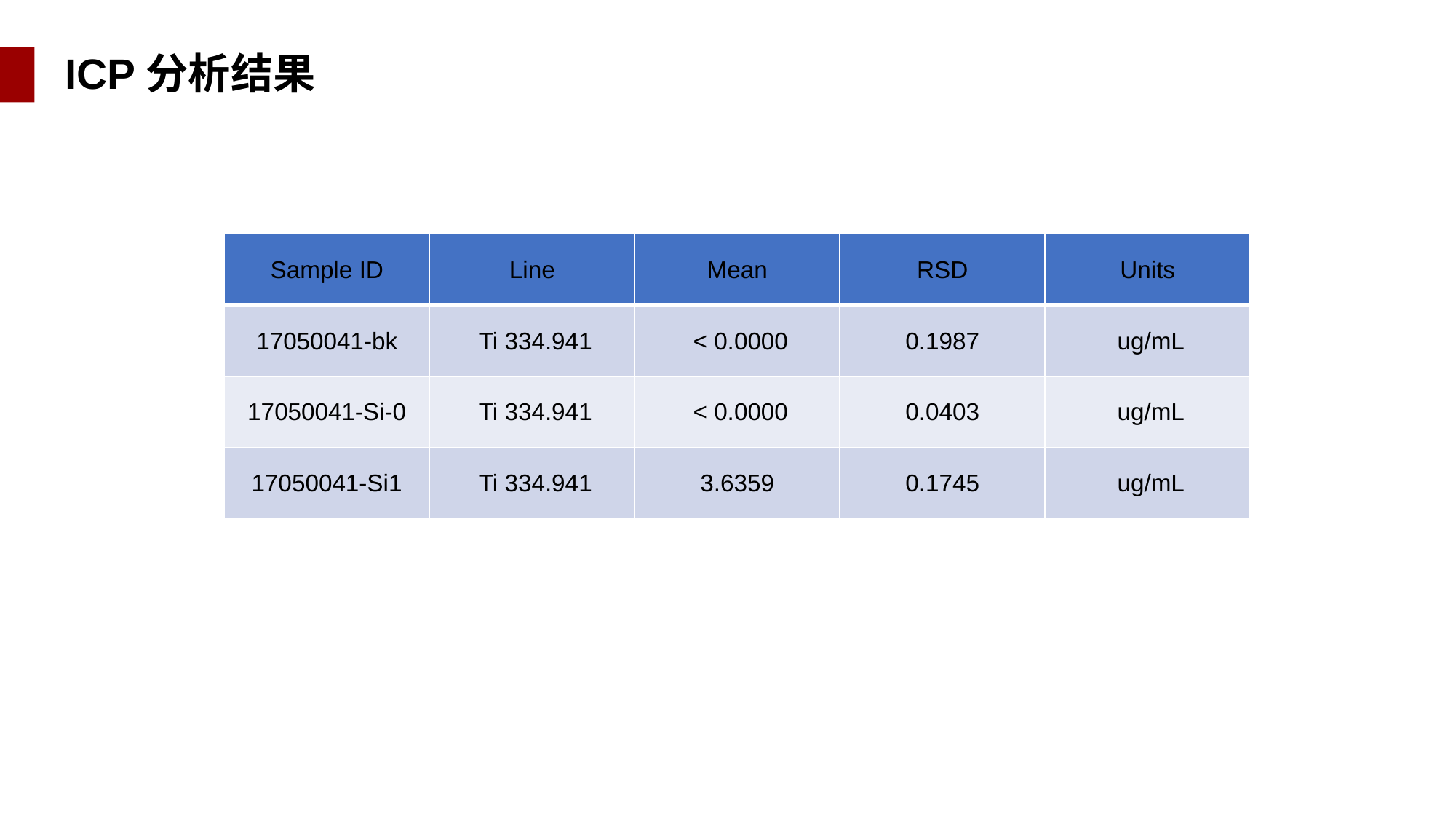

ICP分析结果

| Sample ID | Line | Mean | RSD | Units |
| --- | --- | --- | --- | --- |
| 17050041-bk | Ti 334.941 | < 0.0000 | 0.1987 | ug/mL |
| 17050041-Si-0 | Ti 334.941 | < 0.0000 | 0.0403 | ug/mL |
| 17050041-Si1 | Ti 334.941 | 3.6359 | 0.1745 | ug/mL |
8